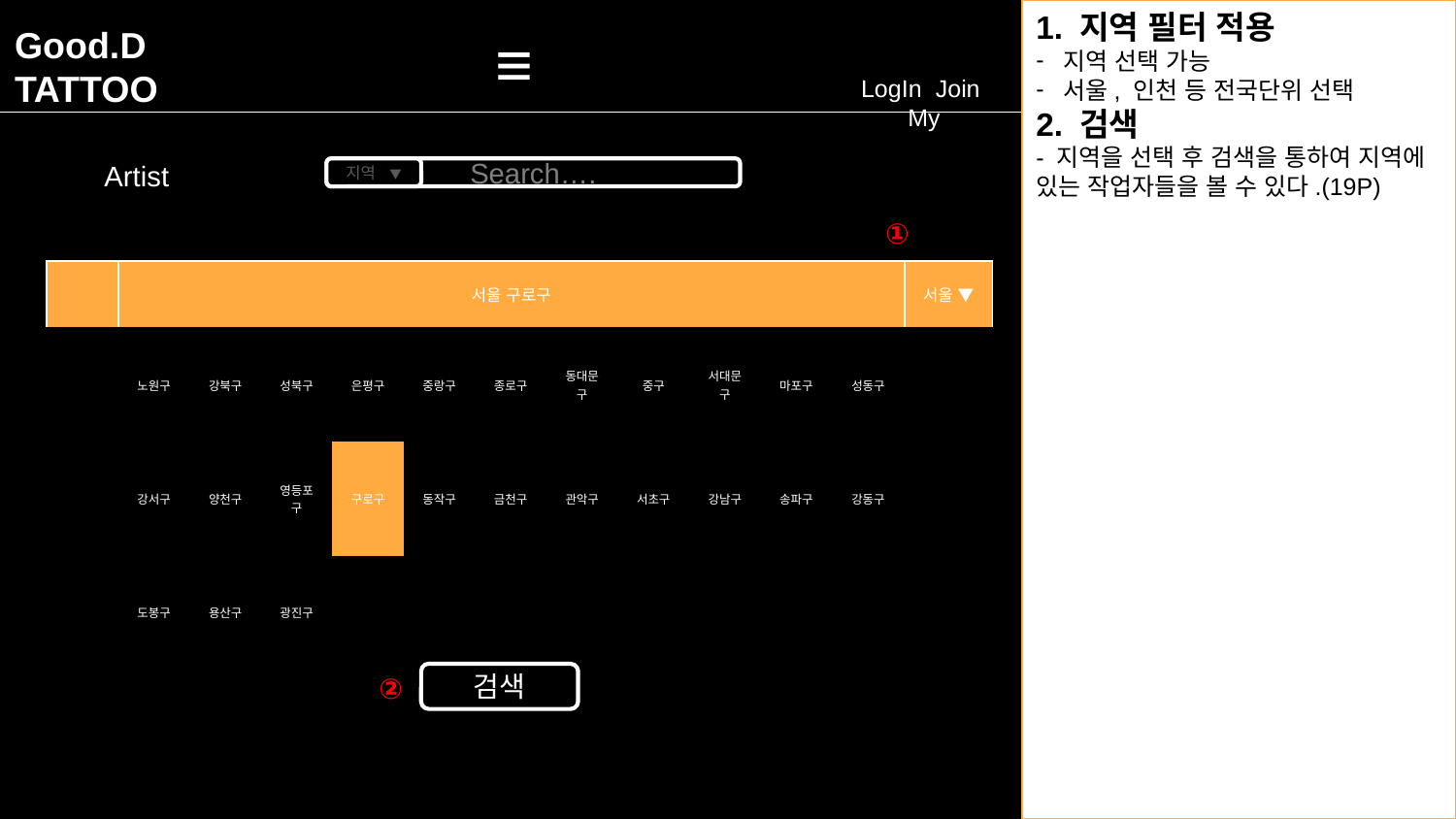

1. 지역 필터 적용
지역 선택 가능
서울, 인천 등 전국단위 선택
2. 검색
- 지역을 선택 후 검색을 통하여 지역에 있는 작업자들을 볼 수 있다.(19P)
Good.D
TATTOO
≡
LogIn  Join  My
Artist
Search….
지역   ▼
①
|  | 서울 구로구 |  |  |  |  |  |  |  |  |  |  | 서울 ▼ |
| --- | --- | --- | --- | --- | --- | --- | --- | --- | --- | --- | --- | --- |
|  | 노원구 | 강북구 | 성북구 | 은평구 | 중랑구 | 종로구 | 동대문구 | 중구 | 서대문구 | 마포구 | 성동구 |  |
|  | 강서구 | 양천구 | 영등포구 | 구로구 | 동작구 | 금천구 | 관악구 | 서초구 | 강남구 | 송파구 | 강동구 |  |
|  | 도봉구 | 용산구 | 광진구 |  |  |  |  |  |  |  |  |  |
②
검색